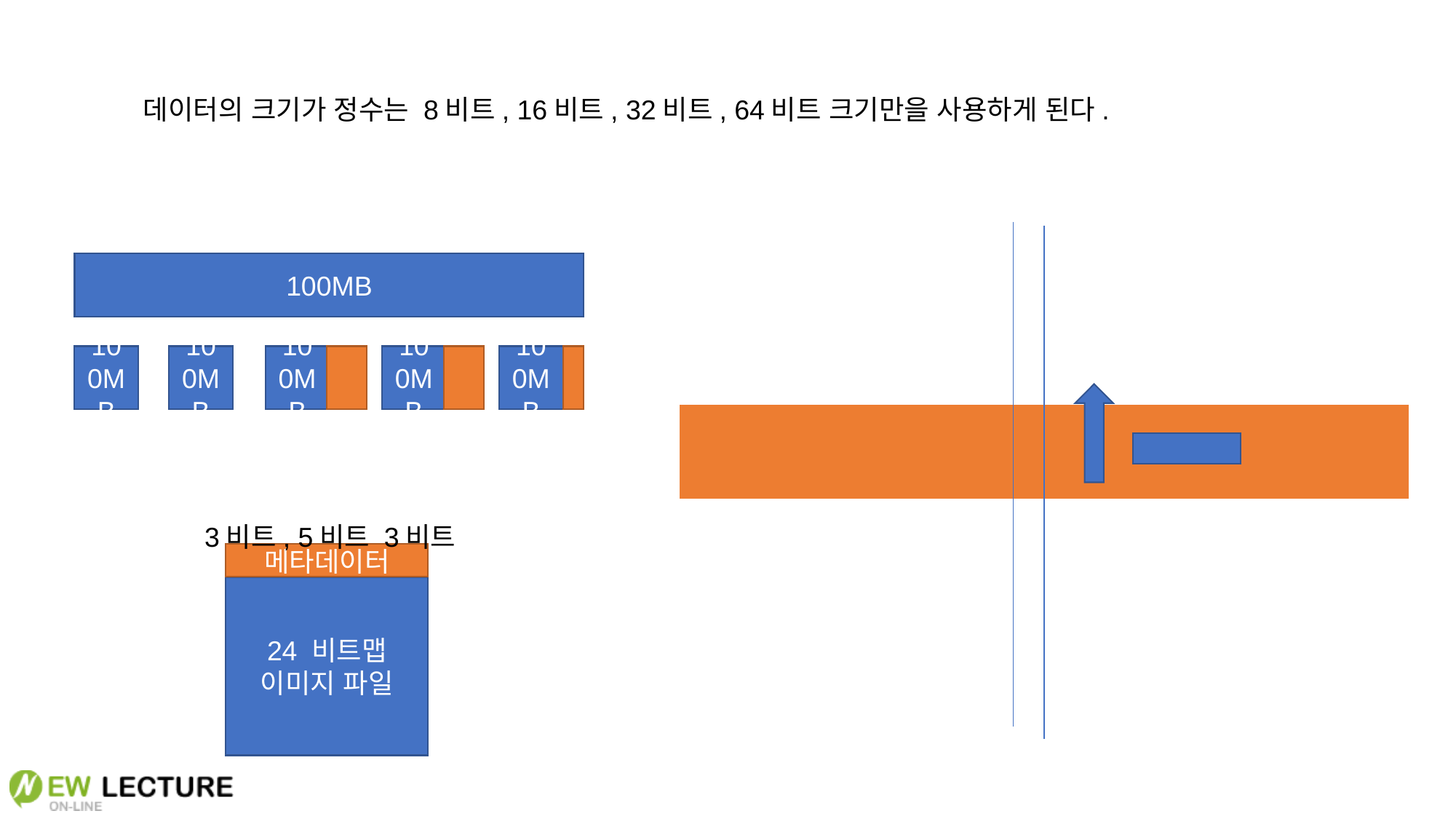

데이터의 크기가 정수는 8비트, 16비트, 32비트, 64비트 크기만을 사용하게 된다.
100MB
100MB
100MB
100MB

100MB

100MB

3비트, 5비트 3비트
메타데이터
24 비트맵
이미지 파일